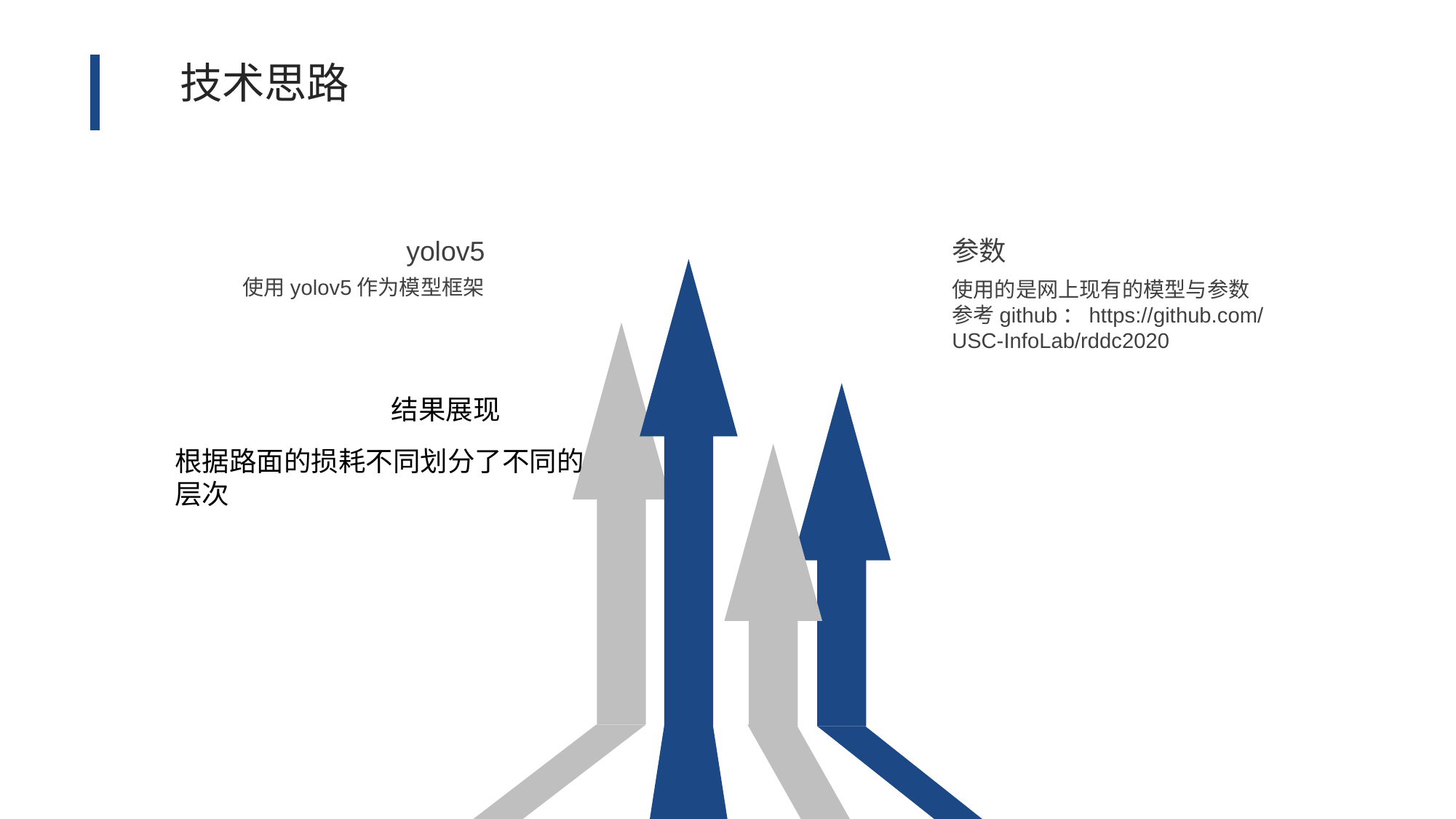

技术思路
yolov5
参数

使用yolov5作为模型框架
使用的是网上现有的模型与参数
参考github：https://github.com/USC-InfoLab/rddc2020

结果展现
根据路面的损耗不同划分了不同的
层次